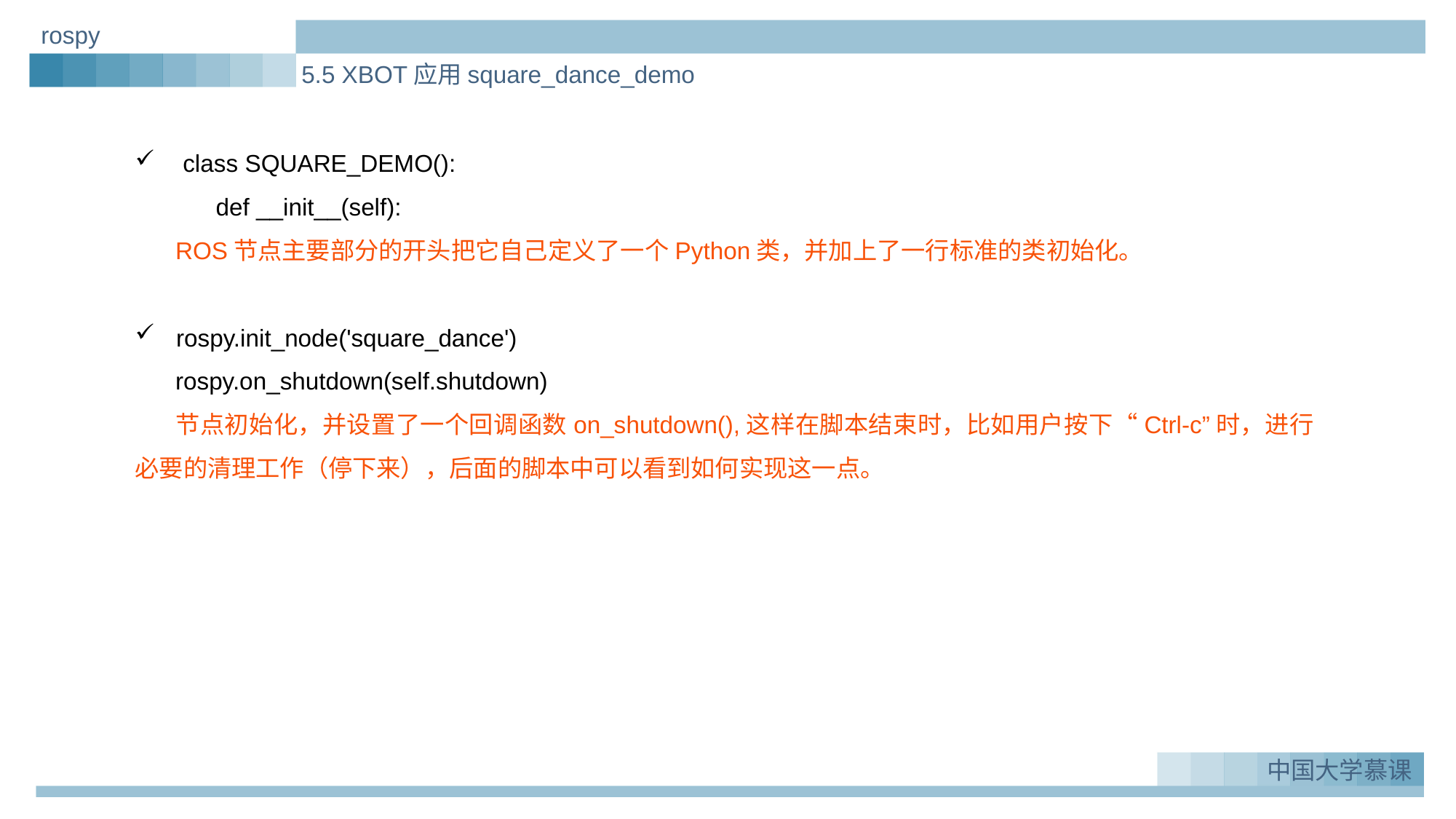

rospy
5.5 XBOT应用square_dance_demo

 class SQUARE_DEMO():
            def __init__(self):
      ROS节点主要部分的开头把它自己定义了一个Python类，并加上了一行标准的类初始化。

rospy.init_node('square_dance')
      rospy.on_shutdown(self.shutdown)
      节点初始化，并设置了一个回调函数on_shutdown(),这样在脚本结束时，比如用户按下“Ctrl-c”时，进行必要的清理工作（停下来），后面的脚本中可以看到如何实现这一点。
实例一：Greeting_demo
1.
中国大学慕课